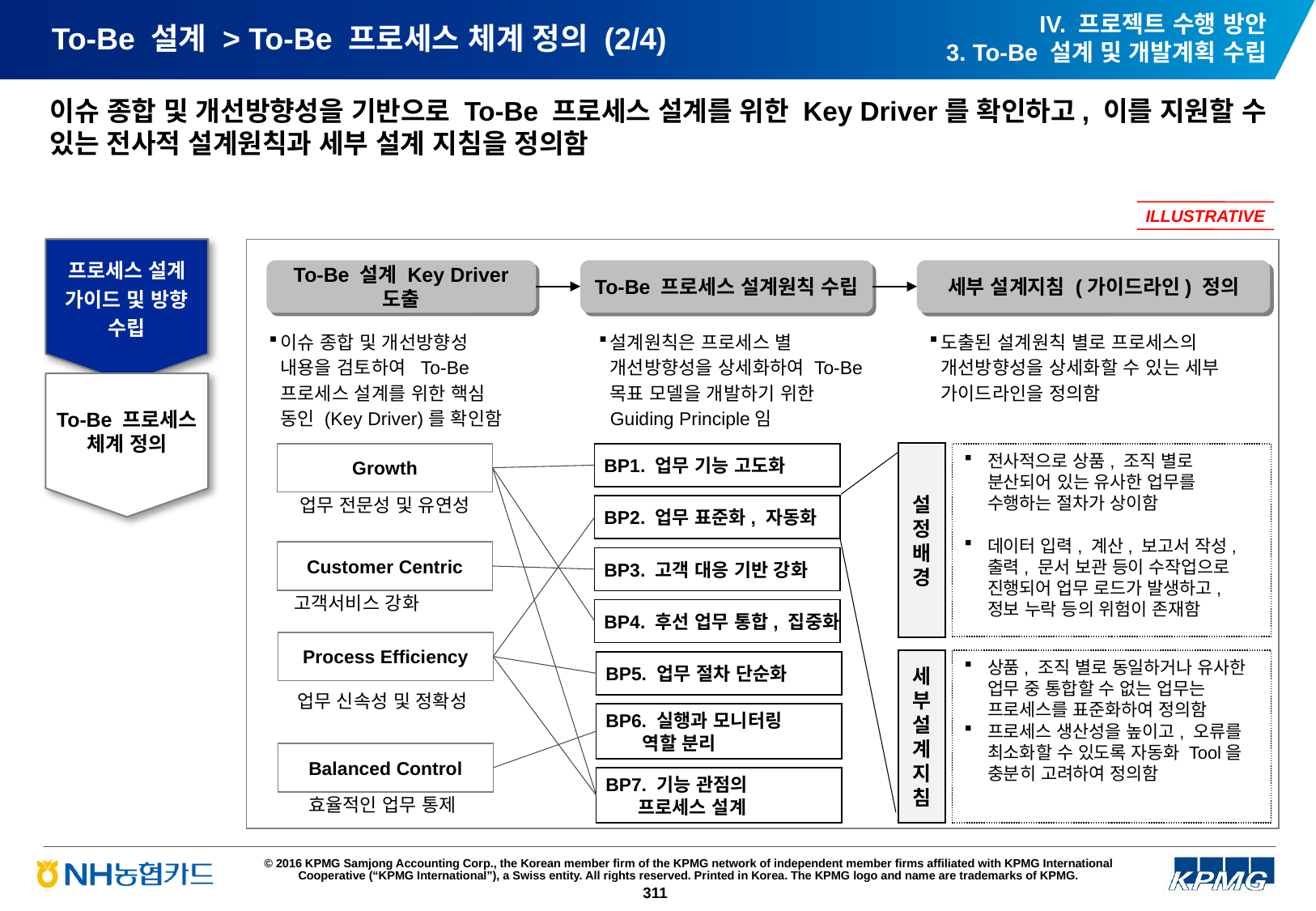

IV. 프로젝트 수행 방안
3. To-Be 설계 및 개발계획 수립
# To-Be 설계 > To-Be 프로세스 체계 정의 (2/4)
이슈 종합 및 개선방향성을 기반으로 To-Be 프로세스 설계를 위한 Key Driver를 확인하고, 이를 지원할 수 있는 전사적 설계원칙과 세부 설계 지침을 정의함
ILLUSTRATIVE
프로세스 설계 가이드 및 방향 수립

To-Be 설계 Key Driver 도출
To-Be 프로세스 설계원칙 수립
세부 설계지침 (가이드라인) 정의
이슈 종합 및 개선방향성 내용을 검토하여  To-Be 프로세스 설계를 위한 핵심 동인 (Key Driver)를 확인함
설계원칙은 프로세스 별 개선방향성을 상세화하여 To-Be 목표 모델을 개발하기 위한 Guiding Principle임
도출된 설계원칙 별로 프로세스의 개선방향성을 상세화할 수 있는 세부 가이드라인을 정의함
To-Be 프로세스 체계 정의
설정배경
Growth
BP1. 업무 기능 고도화
전사적으로 상품, 조직 별로 분산되어 있는 유사한 업무를 수행하는 절차가 상이함

데이터 입력, 계산, 보고서 작성, 출력, 문서 보관 등이 수작업으로 진행되어 업무 로드가 발생하고, 정보 누락 등의 위험이 존재함

업무 전문성 및 유연성
BP2. 업무 표준화, 자동화

Customer Centric
BP3. 고객 대응 기반 강화
고객서비스 강화
BP4. 후선 업무 통합, 집중화
Process Efficiency
세부설계지침
상품, 조직 별로 동일하거나 유사한 업무 중 통합할 수 없는 업무는 프로세스를 표준화하여 정의함
프로세스 생산성을 높이고, 오류를 최소화할 수 있도록 자동화 Tool을 충분히 고려하여 정의함
BP5. 업무 절차 단순화
업무 신속성 및 정확성
BP6. 실행과 모니터링
       역할 분리
Balanced Control
BP7. 기능 관점의
    프로세스 설계
효율적인 업무 통제